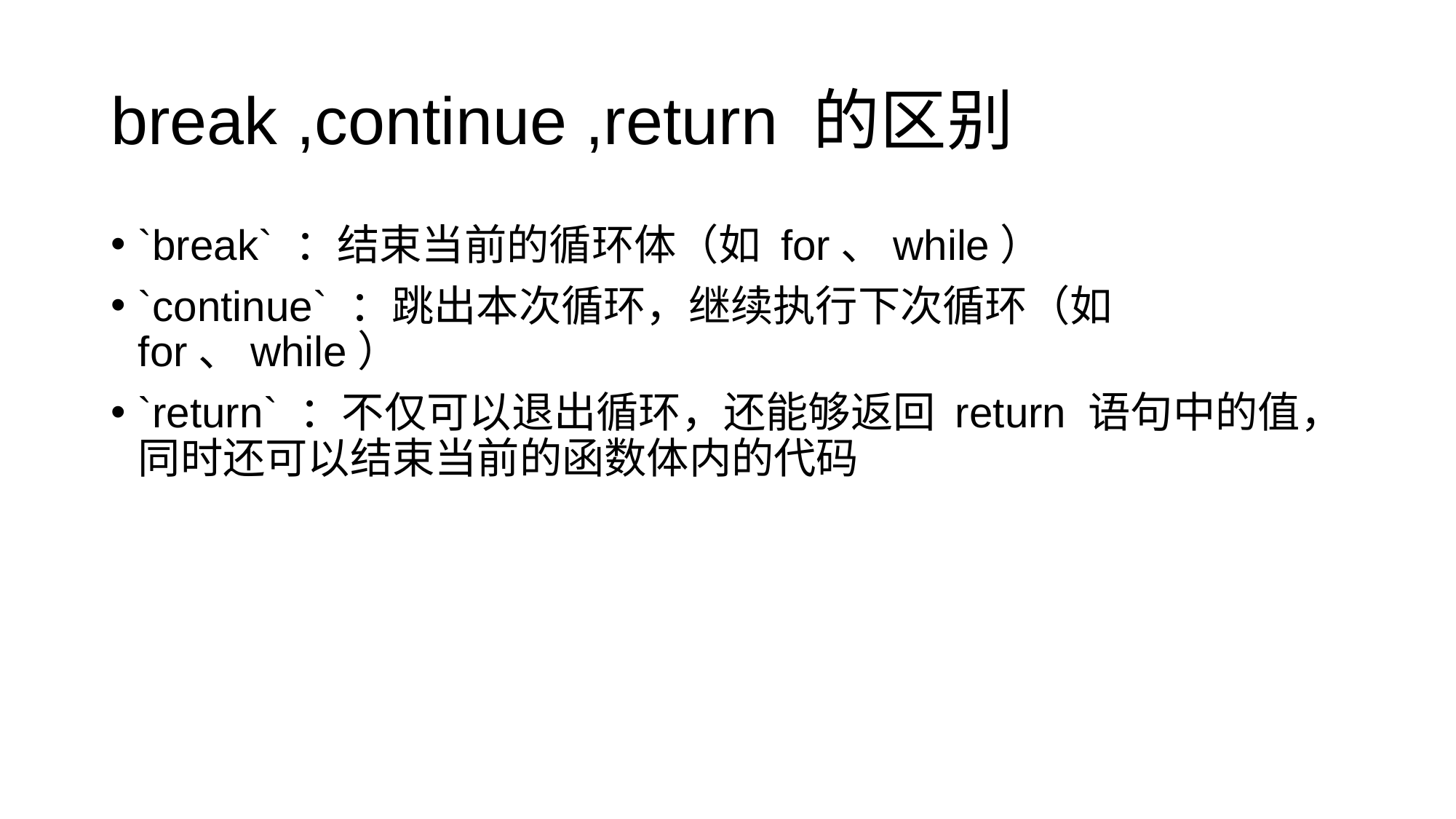

# break ,continue ,return 的区别
`break` ：结束当前的循环体（如 for、while）
`continue` ：跳出本次循环，继续执行下次循环（如 for、while）
`return` ：不仅可以退出循环，还能够返回 return 语句中的值，同时还可以结束当前的函数体内的代码